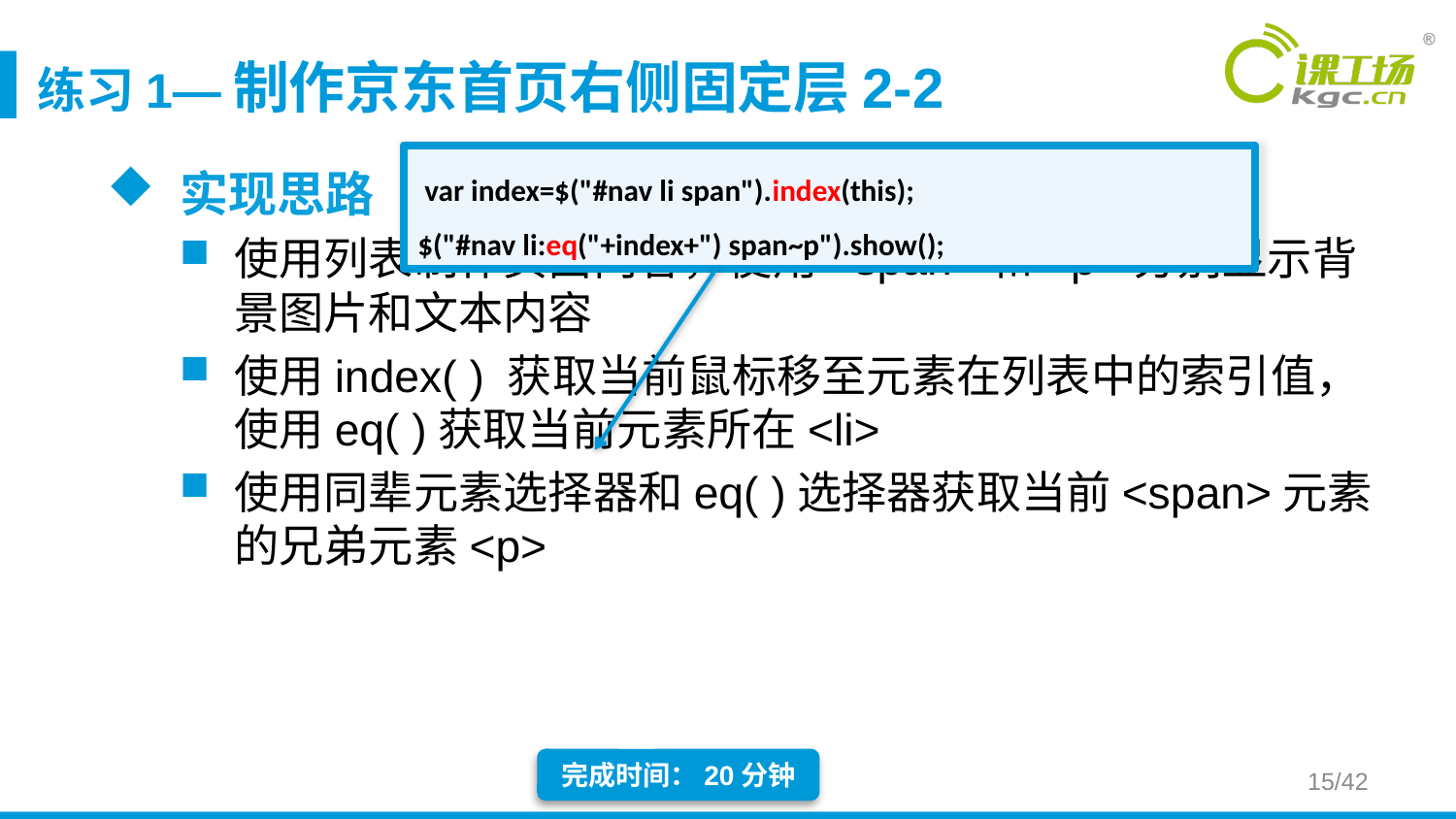

# 练习1—制作京东首页右侧固定层2-2
 var index=$("#nav li span").index(this);
$("#nav li:eq("+index+") span~p").show();
实现思路
使用列表制作页面内容，使用<span>和<p>分别显示背景图片和文本内容
使用index( ) 获取当前鼠标移至元素在列表中的索引值，使用eq( )获取当前元素所在<li>
使用同辈元素选择器和eq( )选择器获取当前<span>元素的兄弟元素<p>
完成时间：20分钟
15/42